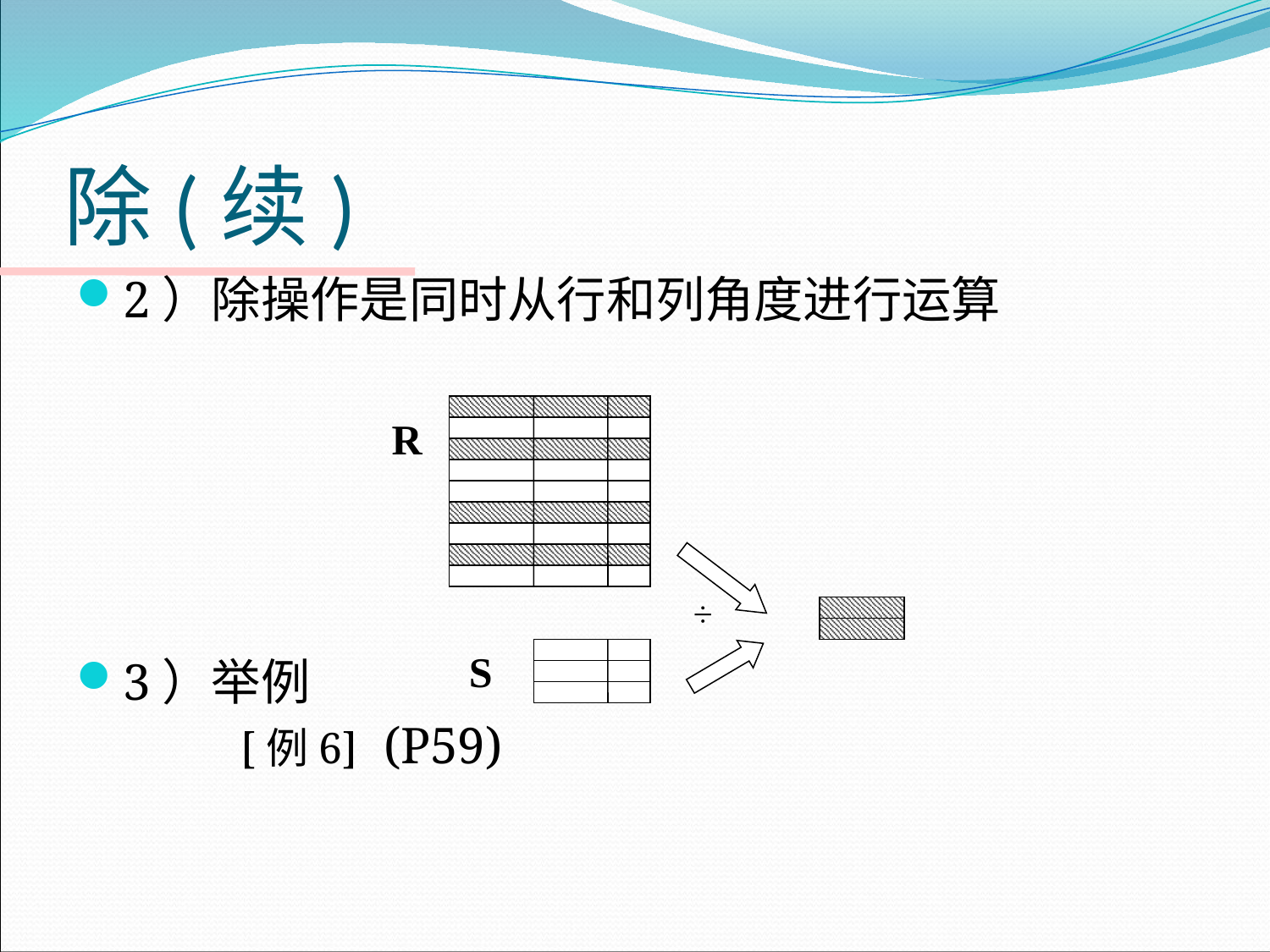

# 除(续)
2）除操作是同时从行和列角度进行运算

3）举例
 		[例6]  (P59)

R

÷

S

189